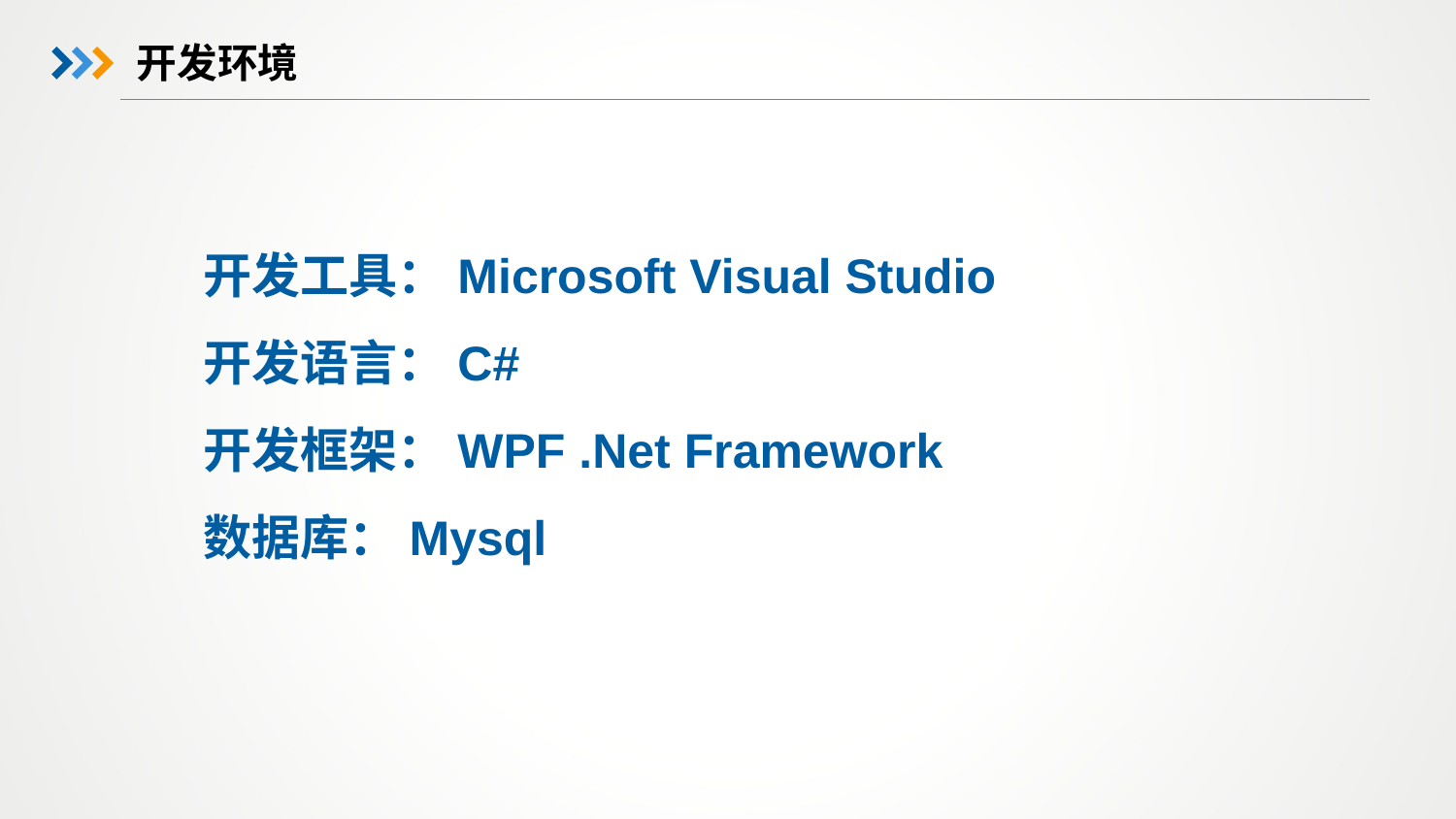

开发环境
开发工具：Microsoft Visual Studio
开发语言：C#
开发框架：WPF .Net Framework
数据库：Mysql